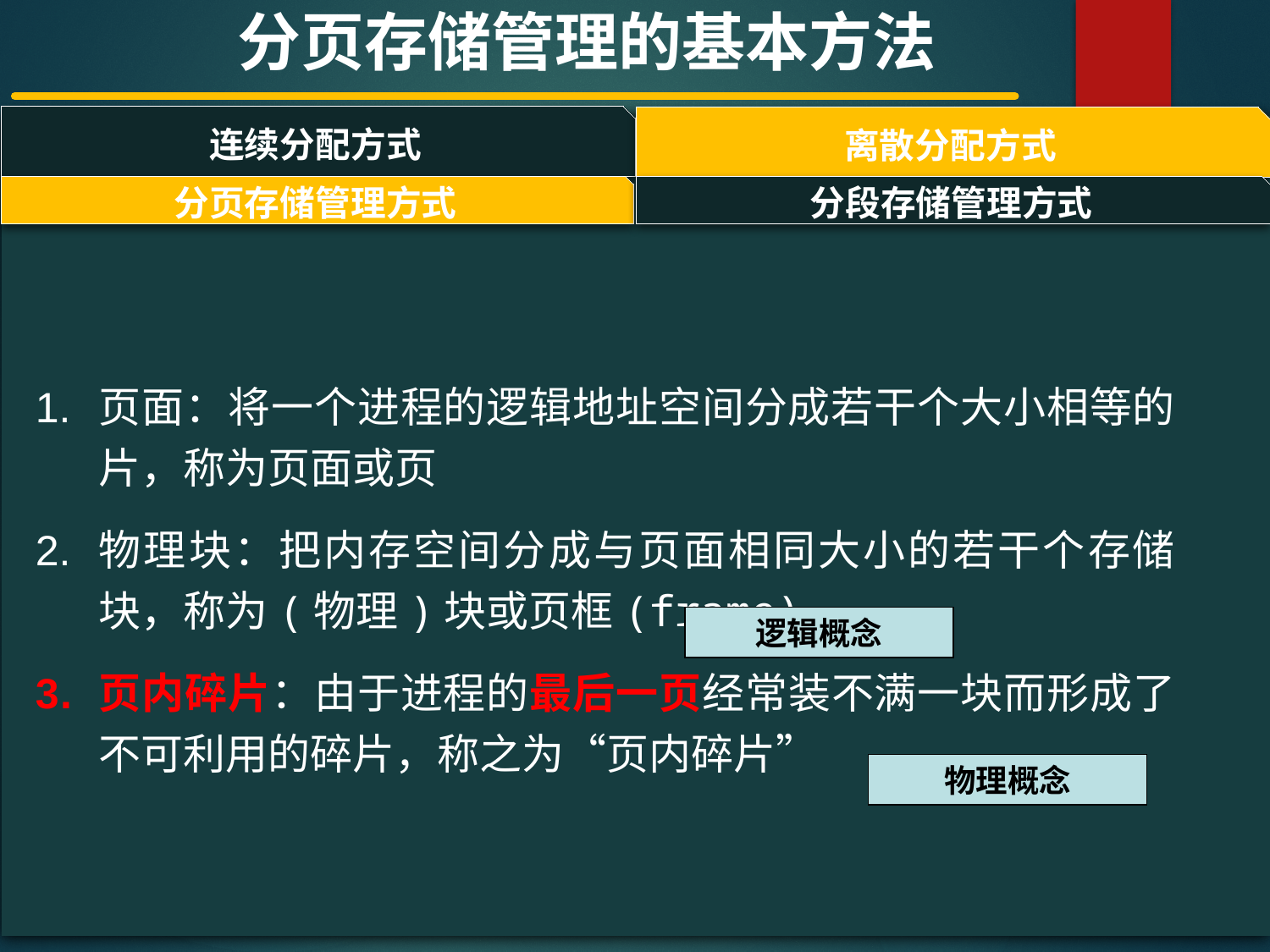

分页存储管理的基本方法
连续分配方式
离散分配方式
#
分页存储管理方式
分段存储管理方式

页面：将一个进程的逻辑地址空间分成若干个大小相等的片，称为页面或页
物理块：把内存空间分成与页面相同大小的若干个存储块，称为(物理)块或页框(frame)
页内碎片：由于进程的最后一页经常装不满一块而形成了不可利用的碎片，称之为“页内碎片”
逻辑概念
物理概念